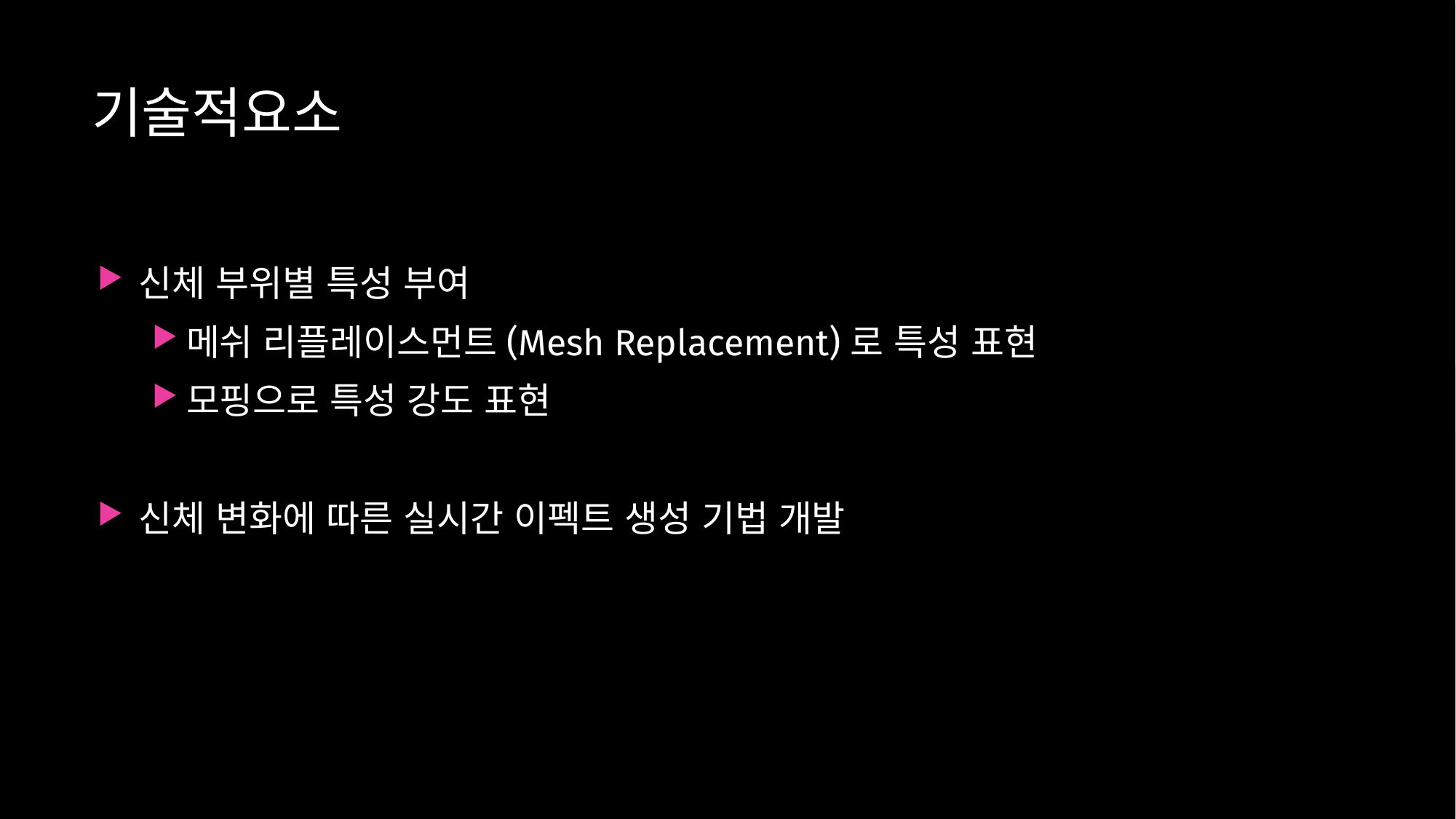

# 기술적요소

신체 부위별 특성 부여
메쉬 리플레이스먼트(Mesh Replacement)로 특성 표현
모핑으로 특성 강도 표현

신체 변화에 따른 실시간 이펙트 생성 기법 개발